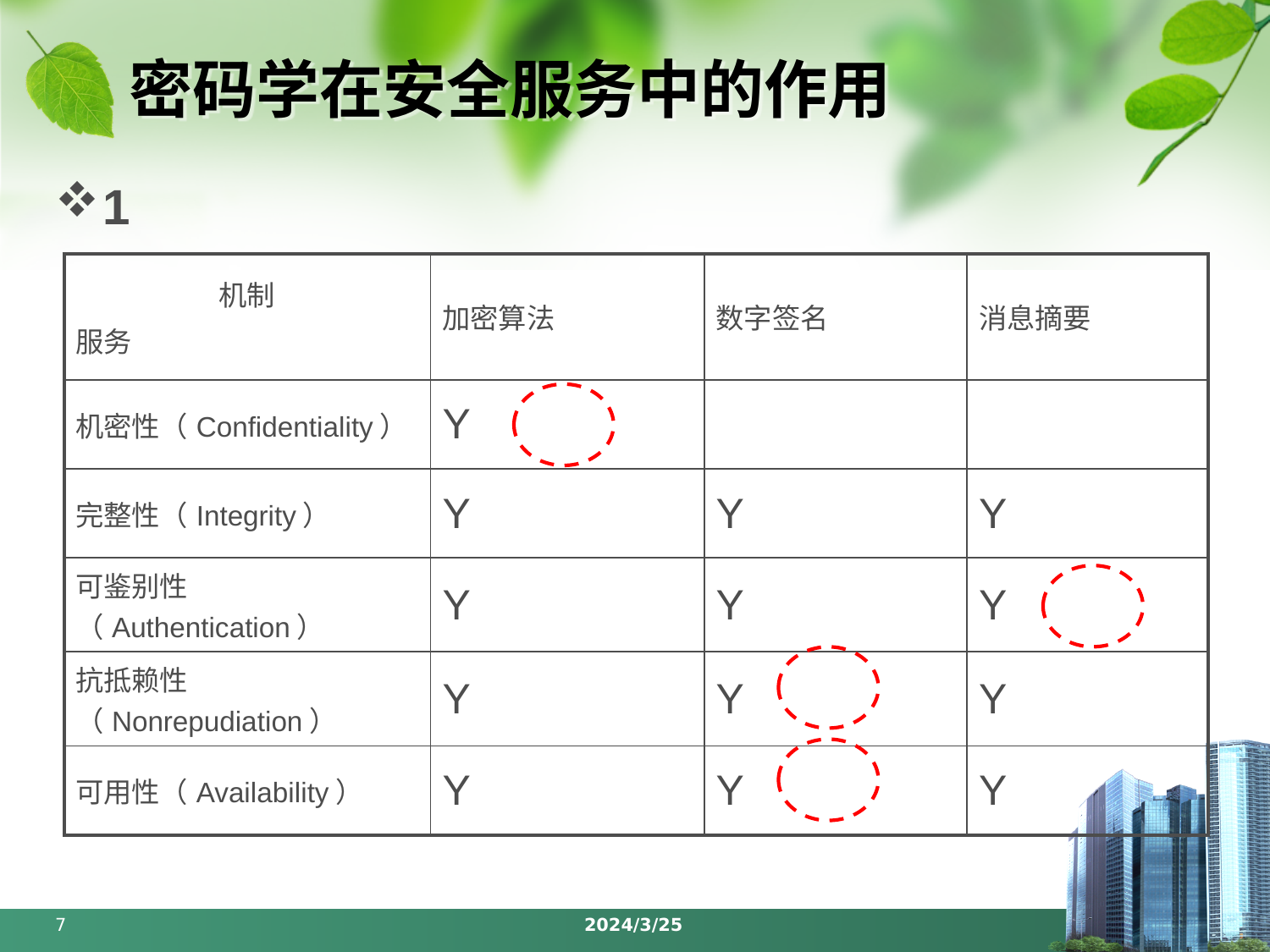

# 密码学在安全服务中的作用
1
| 机制 服务 | 加密算法 | 数字签名 | 消息摘要 |
| --- | --- | --- | --- |
| 机密性（Confidentiality） | Y |  |  |
| 完整性（Integrity） | Y | Y | Y |
| 可鉴别性（Authentication） | Y | Y | Y |
| 抗抵赖性（Nonrepudiation） | Y | Y | Y |
| 可用性（Availability） | Y | Y | Y |

7
2024/3/25